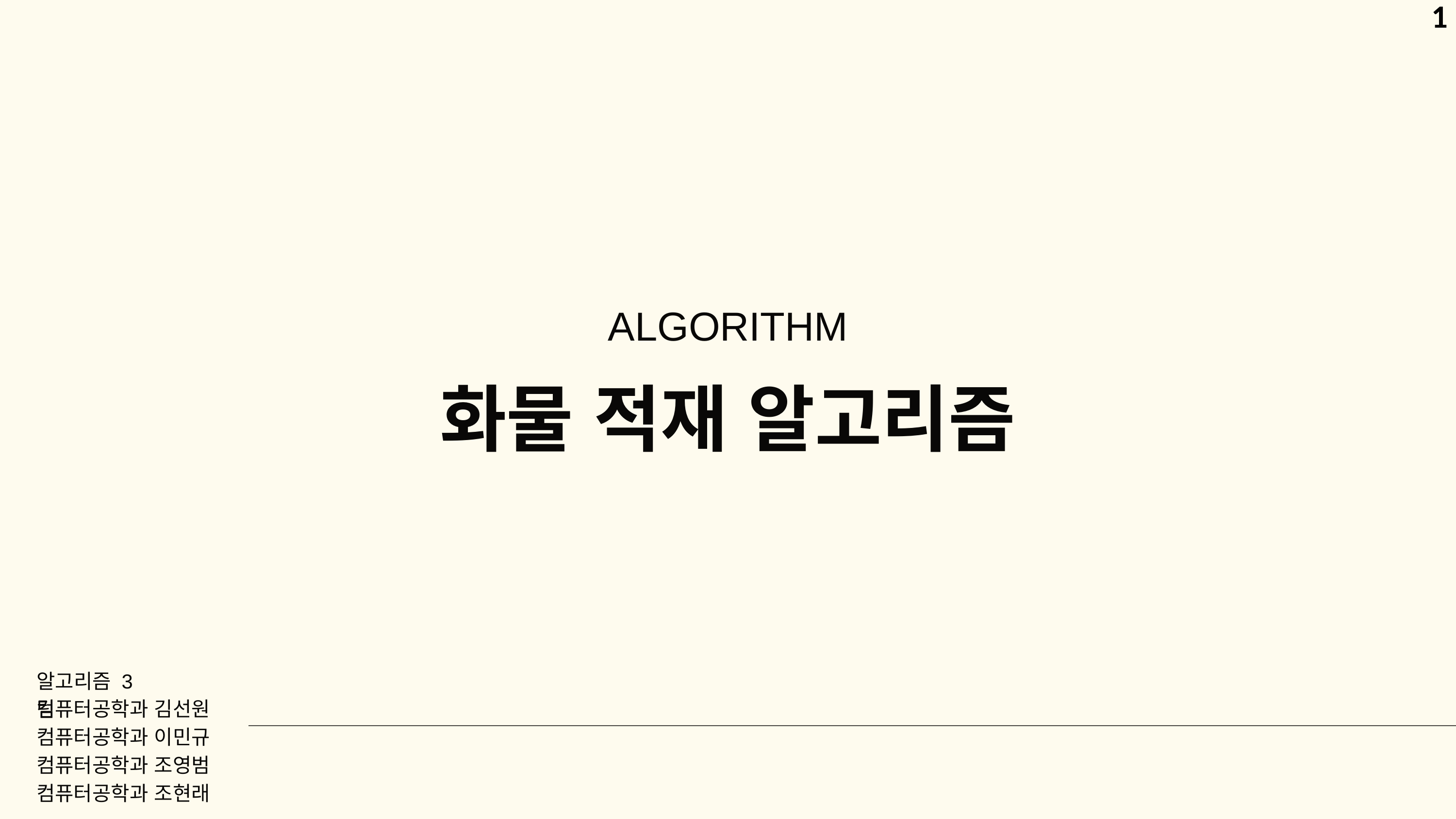

1
ALGORITHM
화물 적재 알고리즘
알고리즘 3팀
컴퓨터공학과 김선원
컴퓨터공학과 이민규

컴퓨터공학과 조영범
컴퓨터공학과 조현래